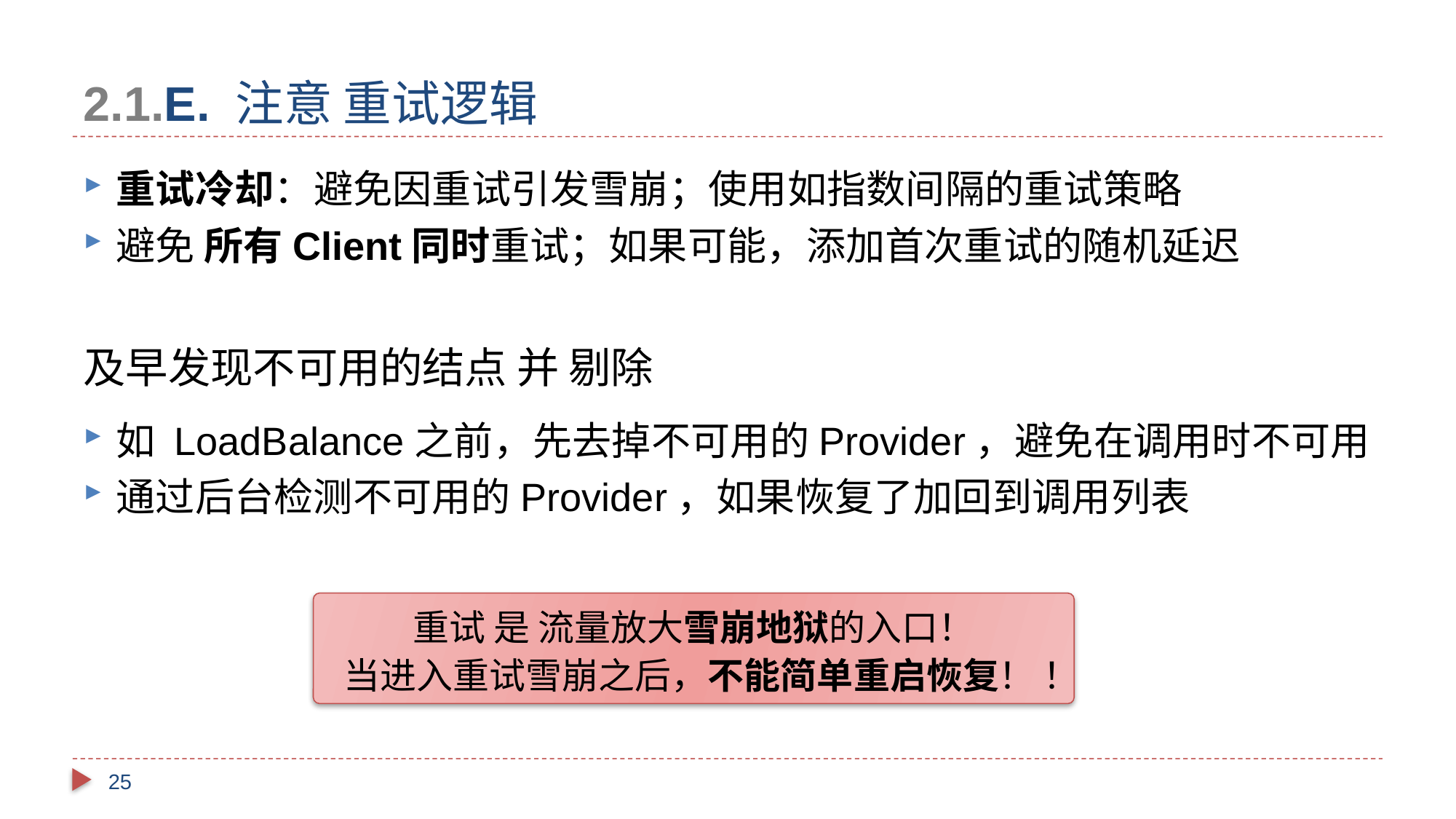

# 2.1.E. 注意 重试逻辑
重试冷却：避免因重试引发雪崩；使用如指数间隔的重试策略
避免 所有Client同时重试；如果可能，添加首次重试的随机延迟

及早发现不可用的结点 并 剔除
如 LoadBalance之前，先去掉不可用的Provider，避免在调用时不可用
通过后台检测不可用的Provider，如果恢复了加回到调用列表
重试 是 流量放大雪崩地狱的入口！
当进入重试雪崩之后，不能简单重启恢复！ ！
25